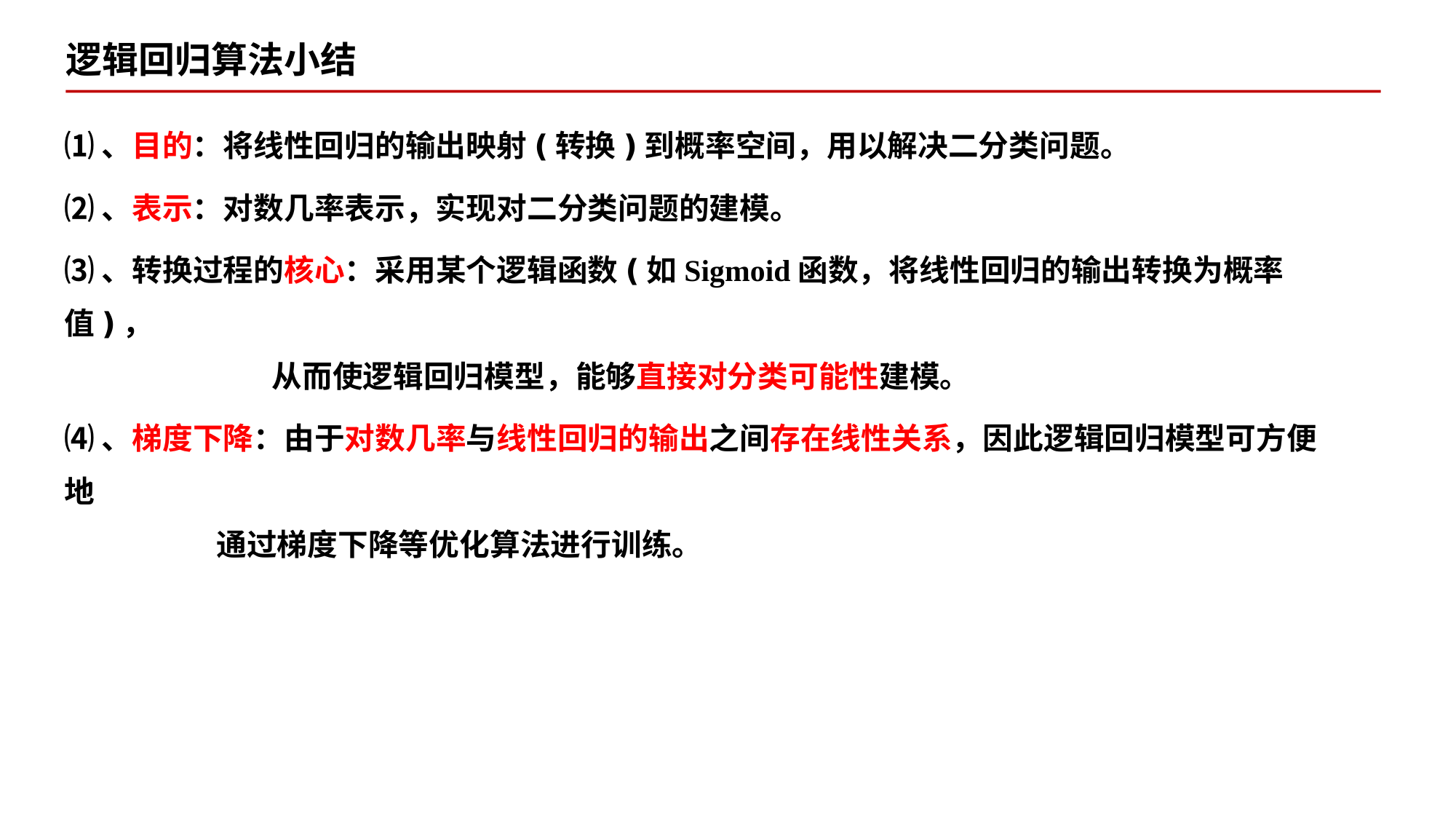

逻辑回归算法小结
⑴、目的：将线性回归的输出映射(转换)到概率空间，用以解决二分类问题。
⑵、表示：对数几率表示，实现对二分类问题的建模。
⑶、转换过程的核心：采用某个逻辑函数(如Sigmoid函数，将线性回归的输出转换为概率值)，
                             从而使逻辑回归模型，能够直接对分类可能性建模。
⑷、梯度下降：由于对数几率与线性回归的输出之间存在线性关系，因此逻辑回归模型可方便地
                     通过梯度下降等优化算法进行训练。